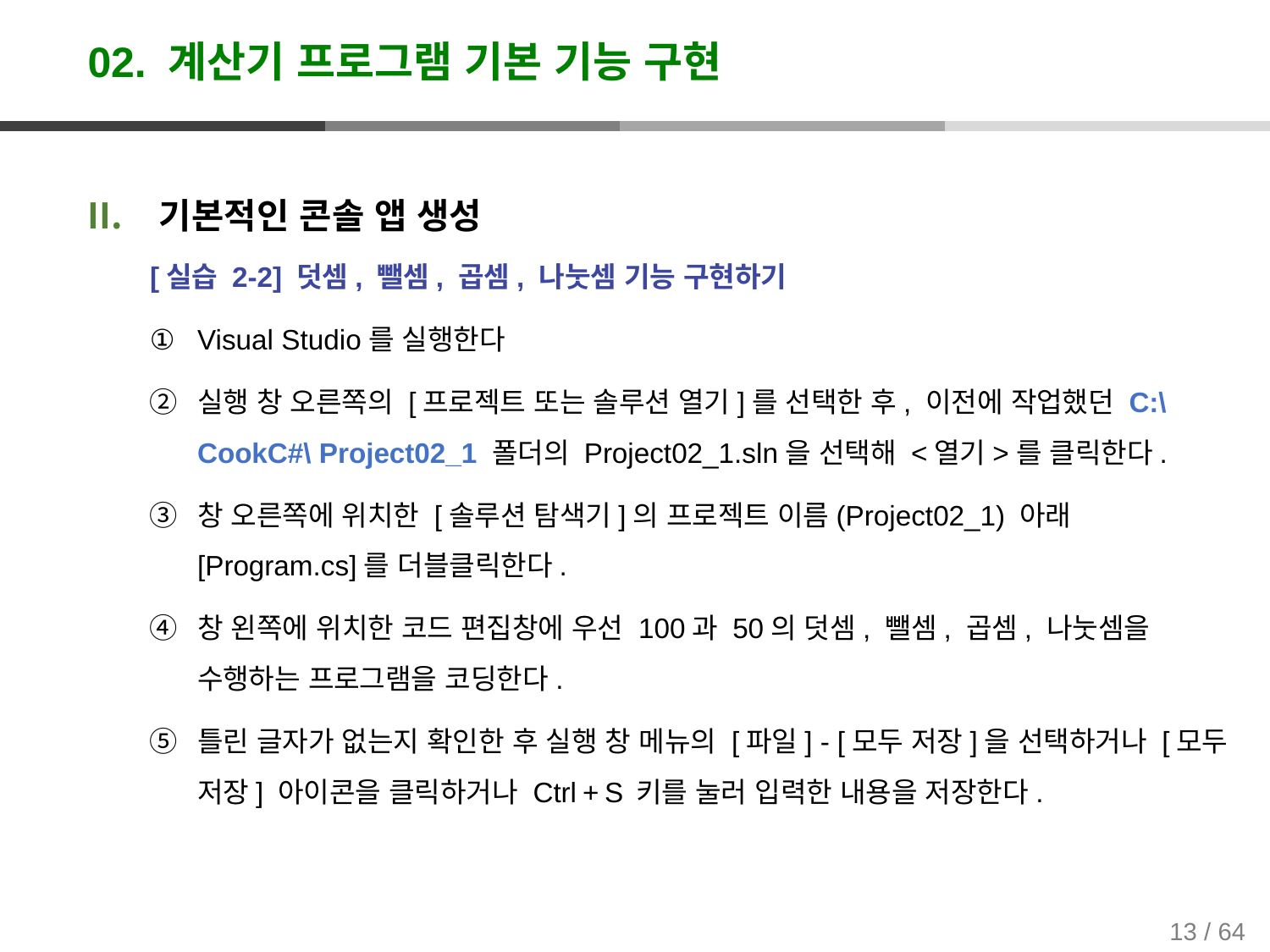

# 02. 계산기 프로그램 기본 기능 구현
기본적인 콘솔 앱 생성
[실습 2-2] 덧셈, 뺄셈, 곱셈, 나눗셈 기능 구현하기
Visual Studio를 실행한다
실행 창 오른쪽의 [프로젝트 또는 솔루션 열기]를 선택한 후, 이전에 작업했던 C:\CookC#\ Project02_1 폴더의 Project02_1.sln을 선택해 <열기>를 클릭한다.
창 오른쪽에 위치한 [솔루션 탐색기]의 프로젝트 이름(Project02_1) 아래 [Program.cs]를 더블클릭한다.
창 왼쪽에 위치한 코드 편집창에 우선 100과 50의 덧셈, 뺄셈, 곱셈, 나눗셈을 수행하는 프로그램을 코딩한다.
틀린 글자가 없는지 확인한 후 실행 창 메뉴의 [파일] - [모두 저장]을 선택하거나 [모두 저장] 아이콘을 클릭하거나 Ctrl + S 키를 눌러 입력한 내용을 저장한다.